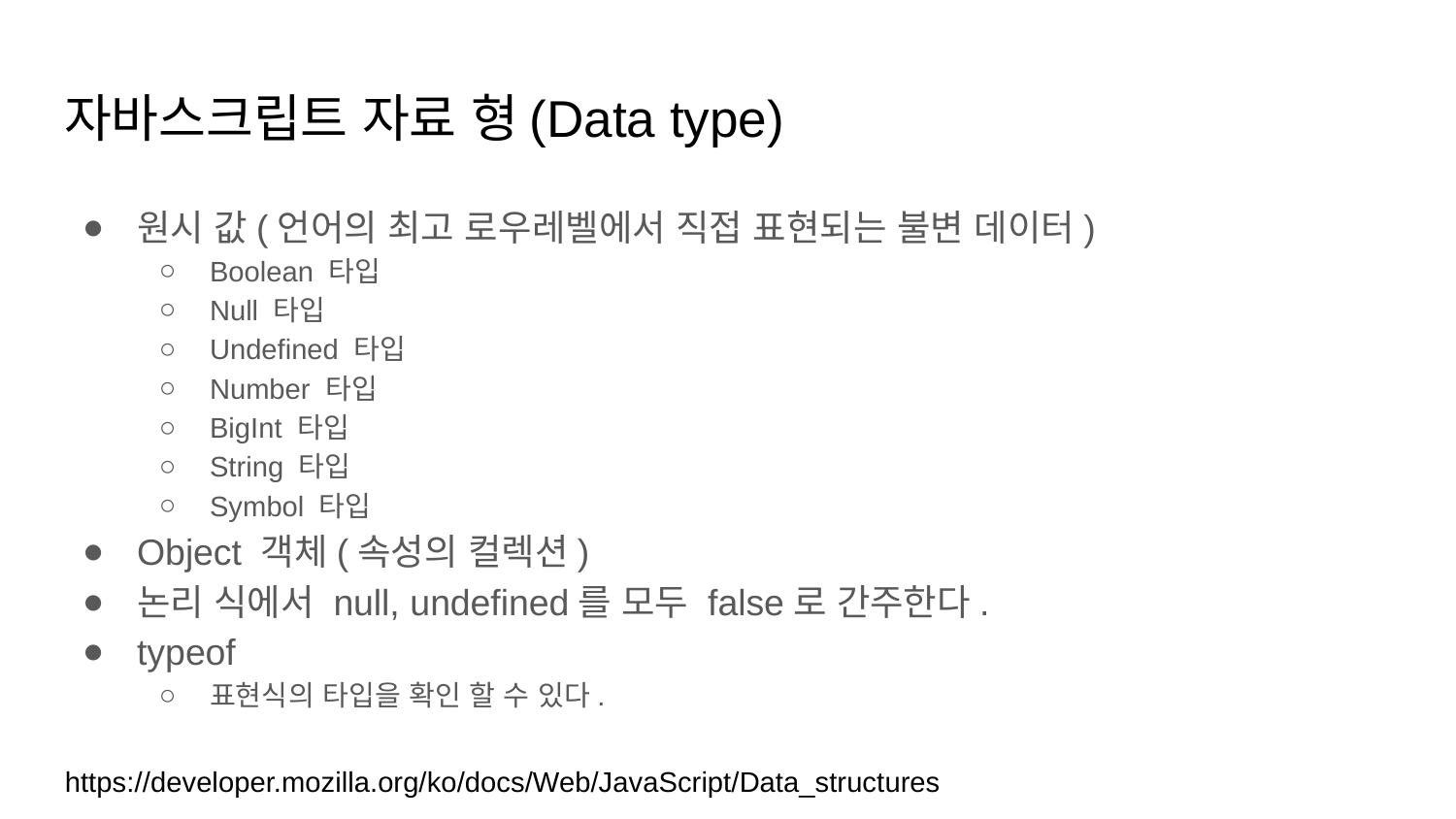

# 자바스크립트 자료 형(Data type)
원시 값(언어의 최고 로우레벨에서 직접 표현되는 불변 데이터)
Boolean 타입
Null 타입
Undefined 타입
Number 타입
BigInt 타입
String 타입
Symbol 타입
Object 객체(속성의 컬렉션)
논리 식에서 null, undefined를 모두 false로 간주한다.
typeof
표현식의 타입을 확인 할 수 있다.
https://developer.mozilla.org/ko/docs/Web/JavaScript/Data_structures